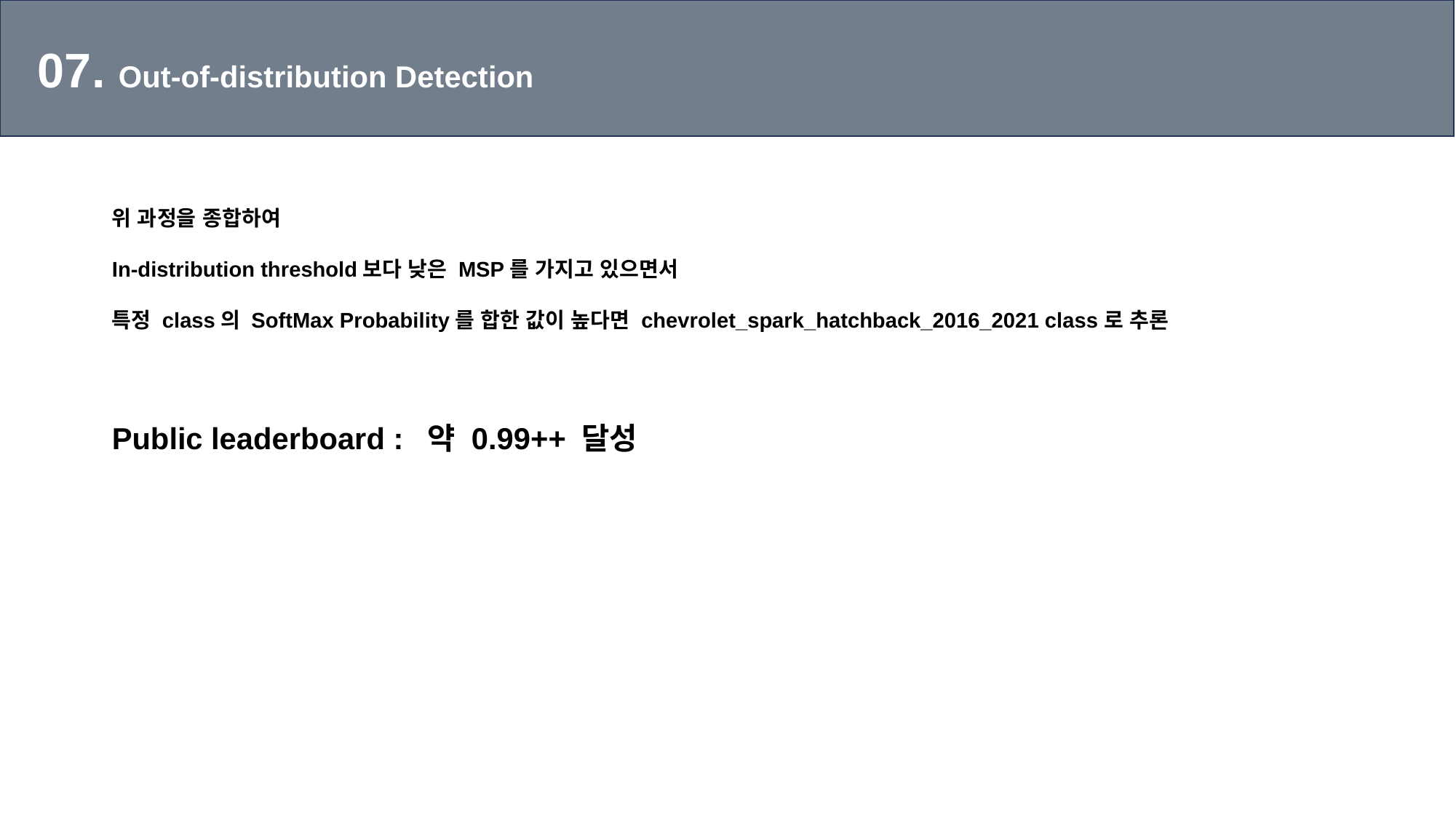

07. Out-of-distribution Detection
위 과정을 종합하여

In-distribution threshold보다 낮은 MSP를 가지고 있으면서

특정 class의 SoftMax Probability를 합한 값이 높다면 chevrolet_spark_hatchback_2016_2021 class로 추론
Public leaderboard :  약 0.99++ 달성